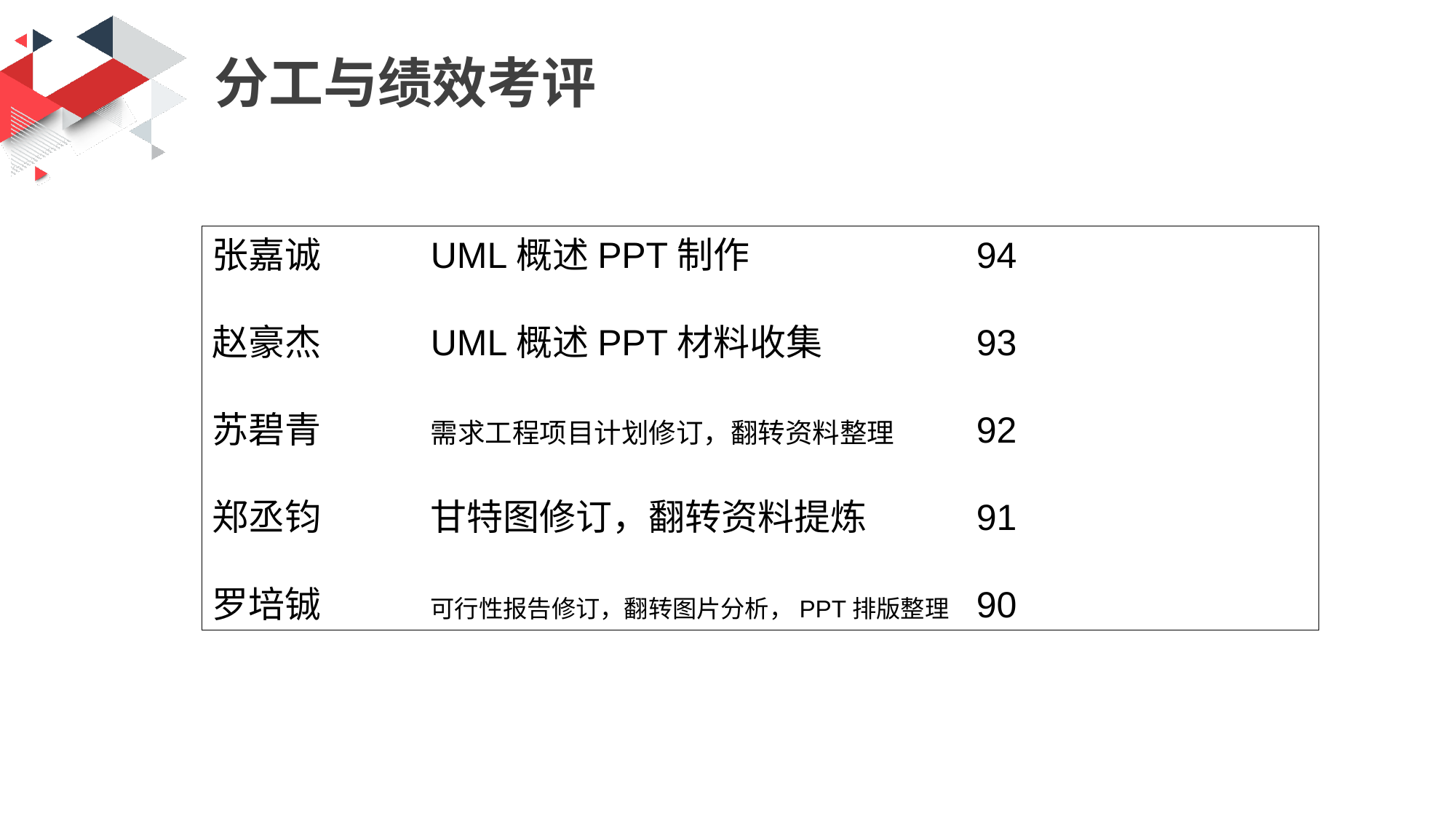

分工与绩效考评
张嘉诚	UML概述PPT制作			94

赵豪杰	UML概述PPT材料收集		93

苏碧青	需求工程项目计划修订，翻转资料整理	92

郑丞钧	甘特图修订，翻转资料提炼	91

罗培铖	可行性报告修订，翻转图片分析，PPT排版整理	90